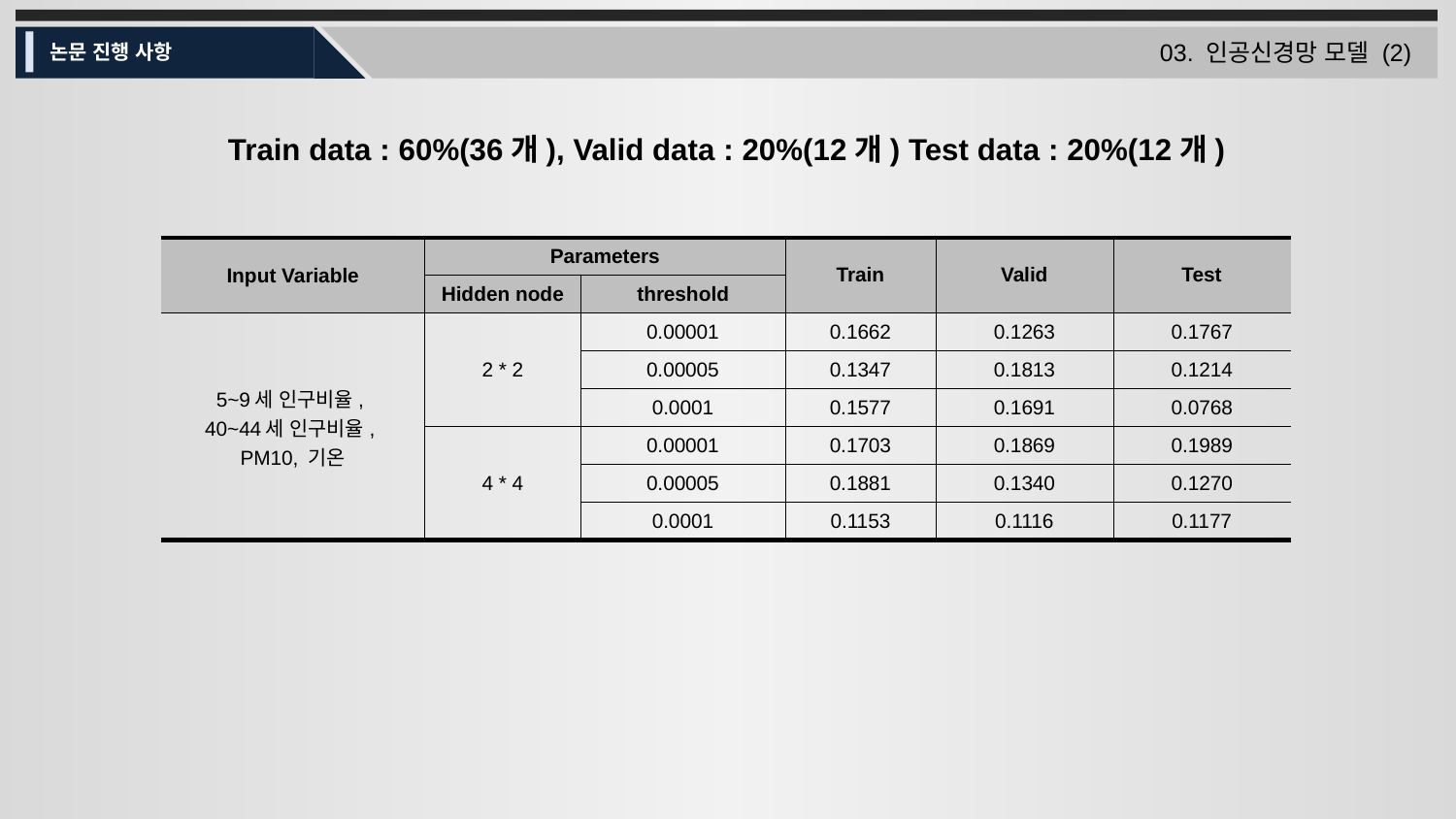

03. 인공신경망 모델 (2)

논문 진행 사항
Train data : 60%(36개), Valid data : 20%(12개) Test data : 20%(12개)
| Input Variable | Parameters |  | Train | Valid | Test |
| --- | --- | --- | --- | --- | --- |
| Input Variable | Hidden node | threshold | R2 | R2 | R2 |
| 5~9세 인구비율, 40~44세 인구비율, PM10, 기온 | 2 \* 2 | 0.00001 | 0.1662 | 0.1263 | 0.1767 |
|  |  | 0.00005 | 0.1347 | 0.1813 | 0.1214 |
|  |  | 0.0001 | 0.1577 | 0.1691 | 0.0768 |
|  | 4 \* 4 | 0.00001 | 0.1703 | 0.1869 | 0.1989 |
|  |  | 0.00005 | 0.1881 | 0.1340 | 0.1270 |
|  | 4 | 0.0001 | 0.1153 | 0.1116 | 0.1177 |